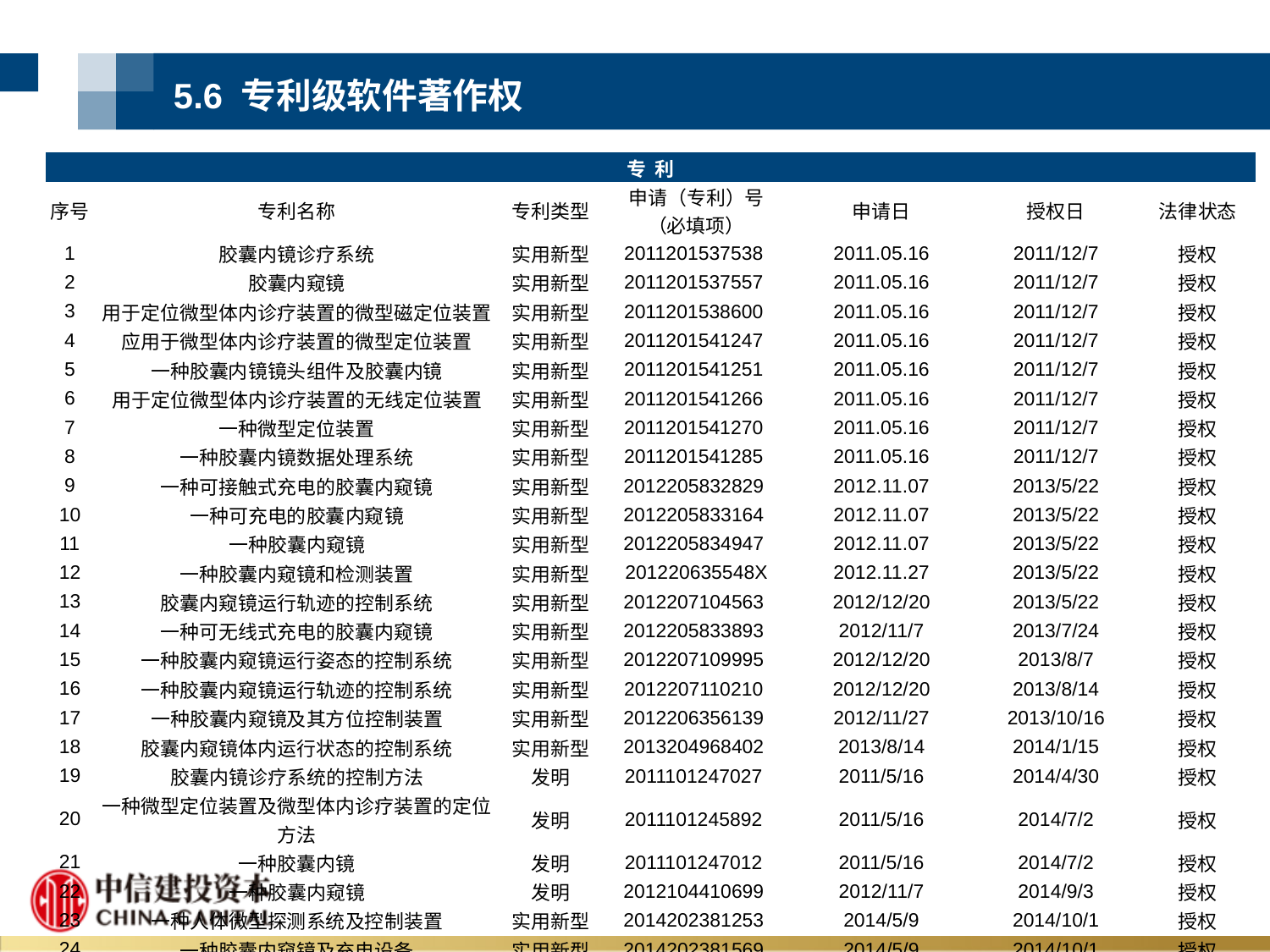

5.6 专利级软件著作权
| 专 利 |  |  |  |  |  |  |
| --- | --- | --- | --- | --- | --- | --- |
| 序号 | 专利名称 | 专利类型 | 申请（专利）号 （必填项） | 申请日 | 授权日 | 法律状态 |
| 1 | 胶囊内镜诊疗系统 | 实用新型 | 2011201537538 | 2011.05.16 | 2011/12/7 | 授权 |
| 2 | 胶囊内窥镜 | 实用新型 | 2011201537557 | 2011.05.16 | 2011/12/7 | 授权 |
| 3 | 用于定位微型体内诊疗装置的微型磁定位装置 | 实用新型 | 2011201538600 | 2011.05.16 | 2011/12/7 | 授权 |
| 4 | 应用于微型体内诊疗装置的微型定位装置 | 实用新型 | 2011201541247 | 2011.05.16 | 2011/12/7 | 授权 |
| 5 | 一种胶囊内镜镜头组件及胶囊内镜 | 实用新型 | 2011201541251 | 2011.05.16 | 2011/12/7 | 授权 |
| 6 | 用于定位微型体内诊疗装置的无线定位装置 | 实用新型 | 2011201541266 | 2011.05.16 | 2011/12/7 | 授权 |
| 7 | 一种微型定位装置 | 实用新型 | 2011201541270 | 2011.05.16 | 2011/12/7 | 授权 |
| 8 | 一种胶囊内镜数据处理系统 | 实用新型 | 2011201541285 | 2011.05.16 | 2011/12/7 | 授权 |
| 9 | 一种可接触式充电的胶囊内窥镜 | 实用新型 | 2012205832829 | 2012.11.07 | 2013/5/22 | 授权 |
| 10 | 一种可充电的胶囊内窥镜 | 实用新型 | 2012205833164 | 2012.11.07 | 2013/5/22 | 授权 |
| 11 | 一种胶囊内窥镜 | 实用新型 | 2012205834947 | 2012.11.07 | 2013/5/22 | 授权 |
| 12 | 一种胶囊内窥镜和检测装置 | 实用新型 | 201220635548X | 2012.11.27 | 2013/5/22 | 授权 |
| 13 | 胶囊内窥镜运行轨迹的控制系统 | 实用新型 | 2012207104563 | 2012/12/20 | 2013/5/22 | 授权 |
| 14 | 一种可无线式充电的胶囊内窥镜 | 实用新型 | 2012205833893 | 2012/11/7 | 2013/7/24 | 授权 |
| 15 | 一种胶囊内窥镜运行姿态的控制系统 | 实用新型 | 2012207109995 | 2012/12/20 | 2013/8/7 | 授权 |
| 16 | 一种胶囊内窥镜运行轨迹的控制系统 | 实用新型 | 2012207110210 | 2012/12/20 | 2013/8/14 | 授权 |
| 17 | 一种胶囊内窥镜及其方位控制装置 | 实用新型 | 2012206356139 | 2012/11/27 | 2013/10/16 | 授权 |
| 18 | 胶囊内窥镜体内运行状态的控制系统 | 实用新型 | 2013204968402 | 2013/8/14 | 2014/1/15 | 授权 |
| 19 | 胶囊内镜诊疗系统的控制方法 | 发明 | 2011101247027 | 2011/5/16 | 2014/4/30 | 授权 |
| 20 | 一种微型定位装置及微型体内诊疗装置的定位方法 | 发明 | 2011101245892 | 2011/5/16 | 2014/7/2 | 授权 |
| 21 | 一种胶囊内镜 | 发明 | 2011101247012 | 2011/5/16 | 2014/7/2 | 授权 |
| 22 | 一种胶囊内窥镜 | 发明 | 2012104410699 | 2012/11/7 | 2014/9/3 | 授权 |
| 23 | 一种人体微型探测系统及控制装置 | 实用新型 | 2014202381253 | 2014/5/9 | 2014/10/1 | 授权 |
| 24 | 一种胶囊内窥镜及充电设备 | 实用新型 | 2014202381569 | 2014/5/9 | 2014/10/1 | 授权 |
| 25 | 一种人体微型探测系统及控制装置 | 实用新型 | 2014202386187 | 2014/5/9 | 2014/10/22 | 授权 |